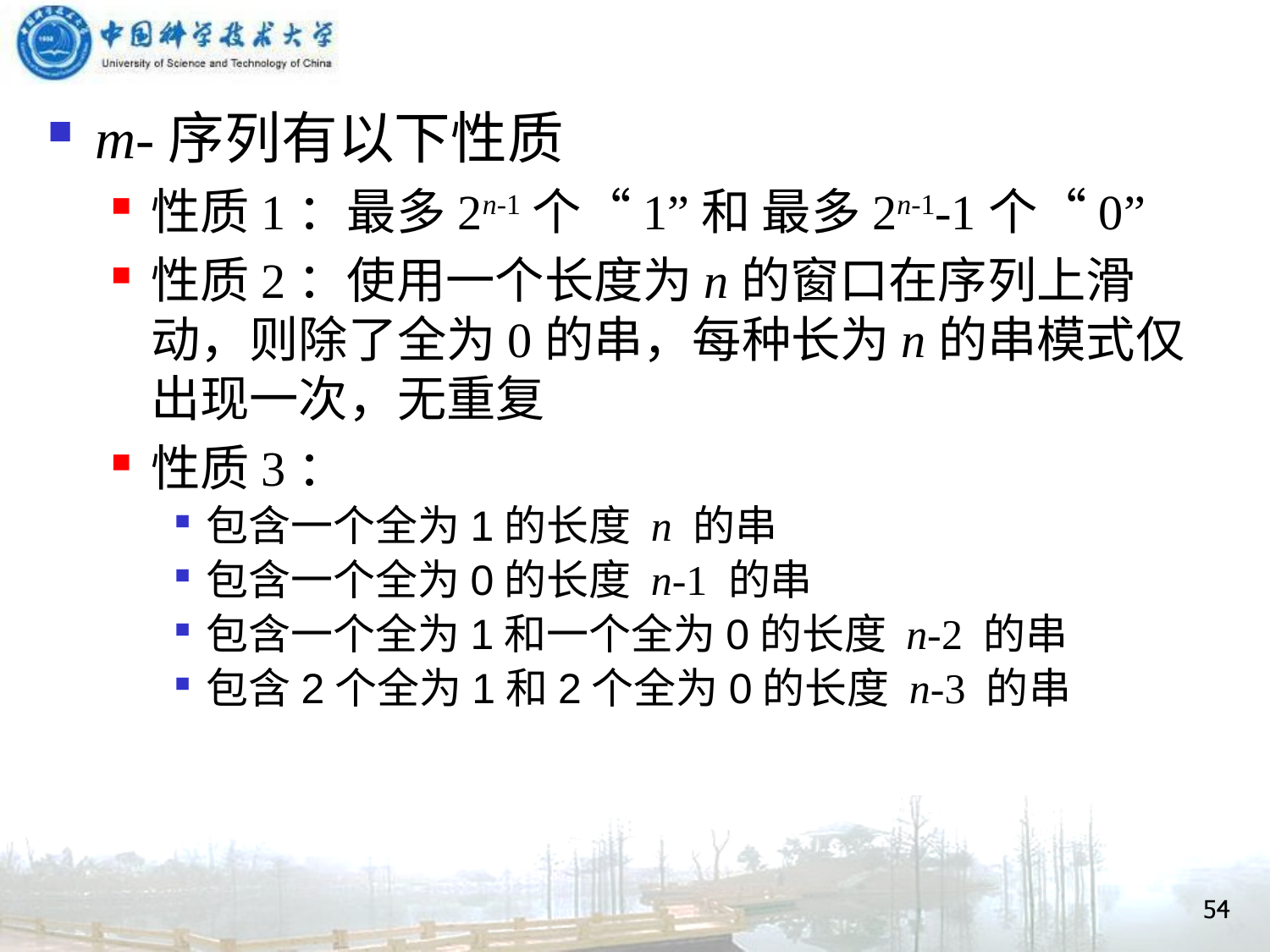

m-序列有以下性质
性质1：最多2n-1个“1”和 最多2n-1-1个“0”
性质2：使用一个长度为n的窗口在序列上滑动，则除了全为0的串，每种长为n的串模式仅出现一次，无重复
性质3：
包含一个全为1的长度 n 的串
包含一个全为0的长度 n-1 的串
包含一个全为1和一个全为0的长度 n-2 的串
包含2个全为1和2个全为0的长度 n-3 的串

54